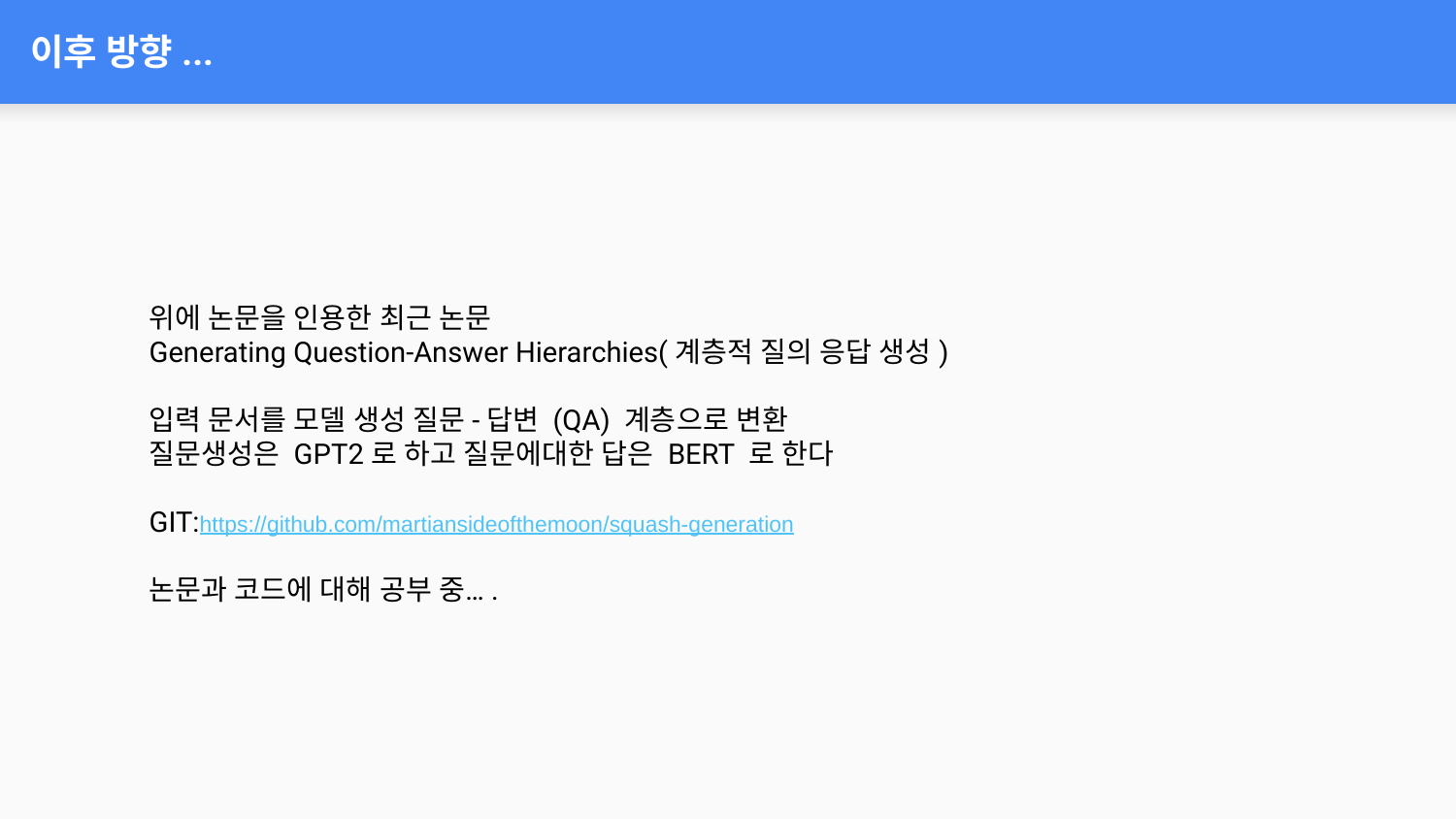

# 이후 방향...
위에 논문을 인용한 최근 논문
Generating Question-Answer Hierarchies(계층적 질의 응답 생성)

입력 문서를 모델 생성 질문-답변 (QA) 계층으로 변환
질문생성은 GPT2로 하고 질문에대한 답은 BERT 로 한다

GIT:https://github.com/martiansideofthemoon/squash-generation

논문과 코드에 대해 공부 중….